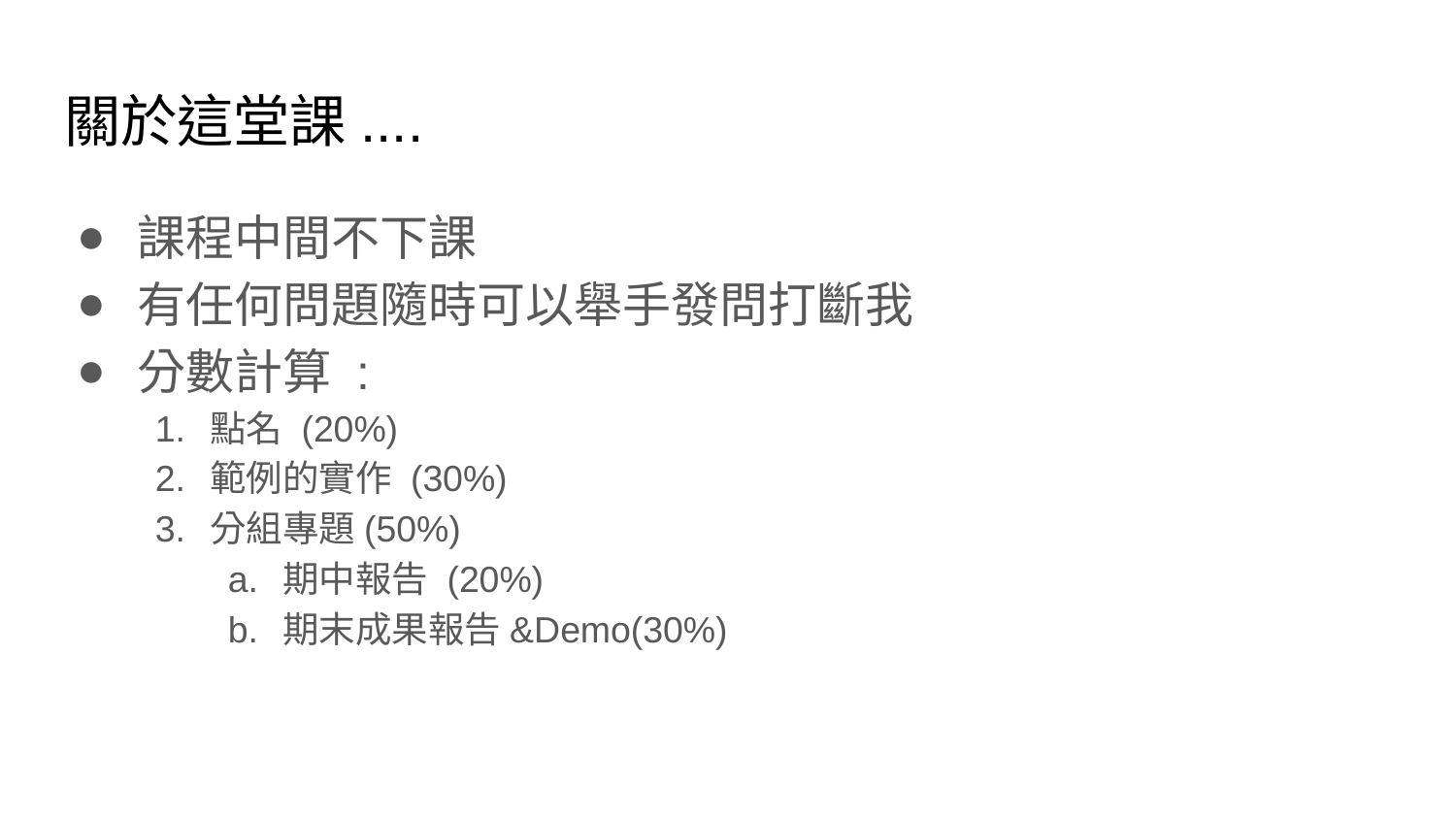

# 關於這堂課....
課程中間不下課
有任何問題隨時可以舉手發問打斷我
分數計算 :
點名 (20%)
範例的實作 (30%)
分組專題(50%)
期中報告 (20%)
期末成果報告&Demo(30%)